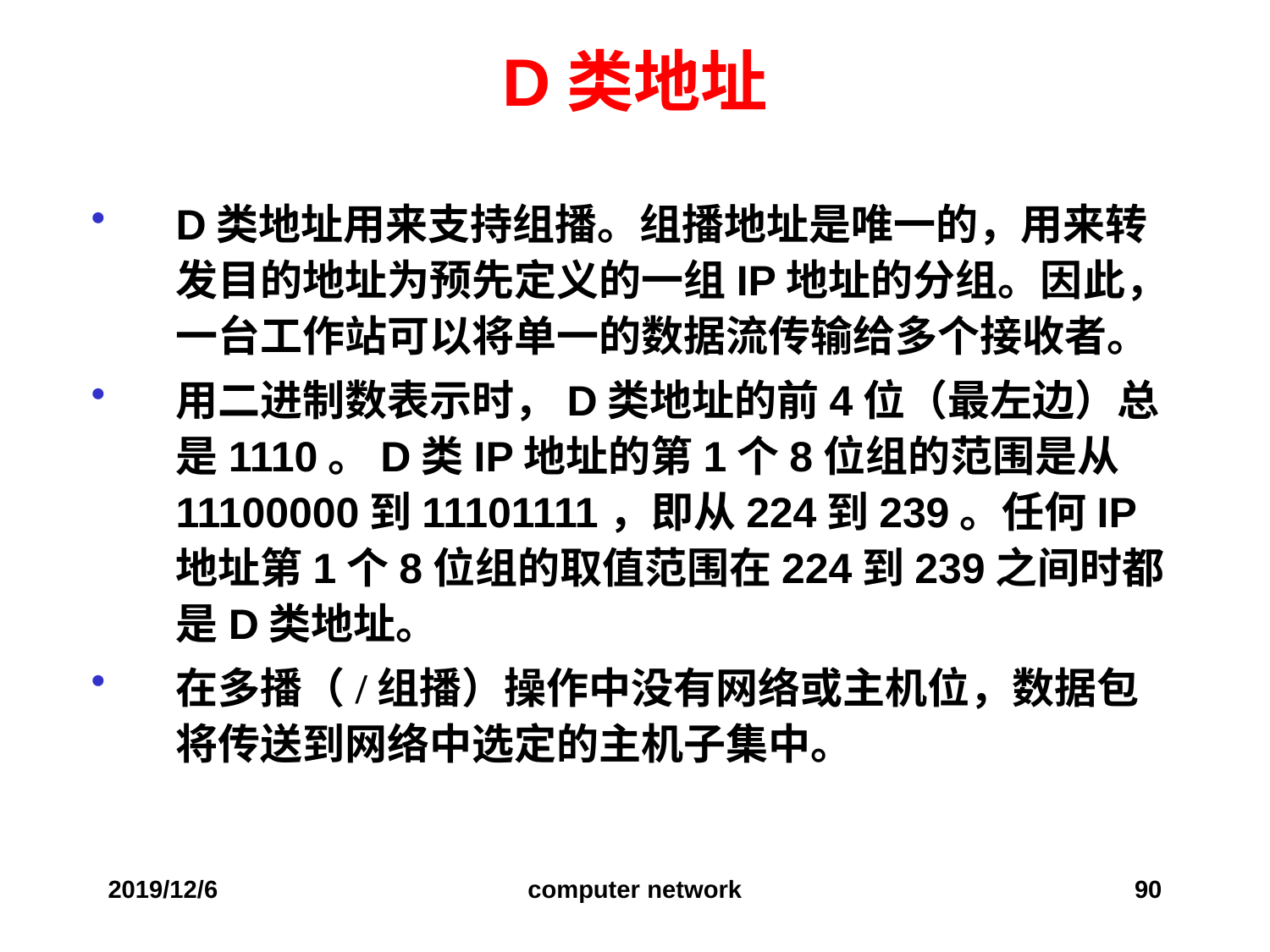

# D类地址
D类地址用来支持组播。组播地址是唯一的，用来转发目的地址为预先定义的一组IP地址的分组。因此，一台工作站可以将单一的数据流传输给多个接收者。
用二进制数表示时，D类地址的前4位（最左边）总是1110。D类IP地址的第1个8位组的范围是从11100000到11101111，即从224到239。任何IP地址第1个8位组的取值范围在224到239之间时都是D类地址。
在多播（/组播）操作中没有网络或主机位，数据包将传送到网络中选定的主机子集中。
2019/12/6
computer network
90